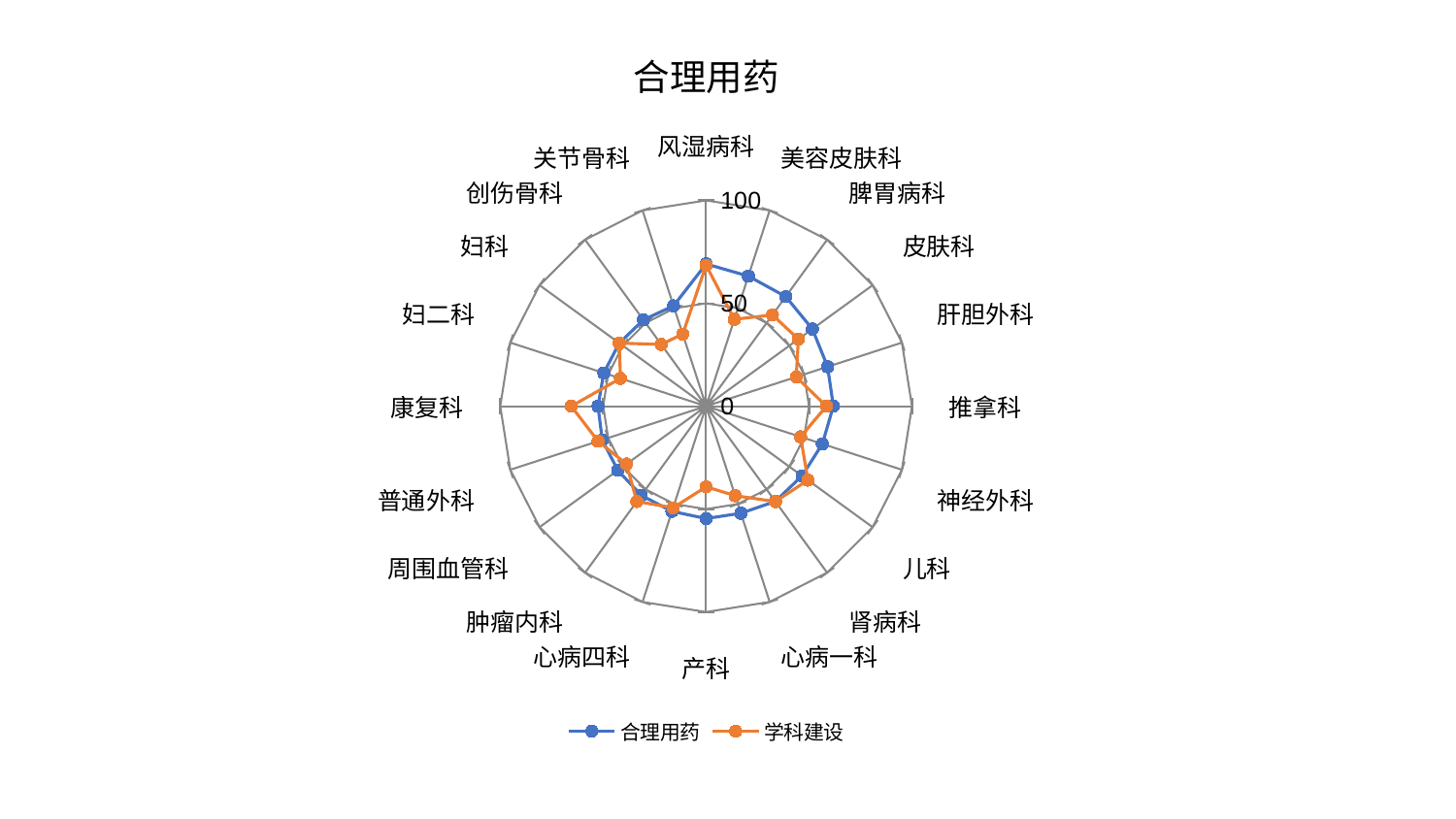

### Chart: 合理用药

| Category | 合理用药 | 学科建设 |
|---|---|---|
| 风湿病科 | 69.12510889335374 | 68.50464446876155 |
| 美容皮肤科 | 66.4554598282805 | 44.39856043284024 |
| 脾胃病科 | 65.80739859991965 | 54.803561979390196 |
| 皮肤科 | 63.80297714244776 | 55.41592009665221 |
| 肝胆外科 | 62.06260769868102 | 46.03983512745963 |
| 推拿科 | 61.812957157743476 | 58.42566568211225 |
| 神经外科 | 59.365191799352786 | 48.27346248459146 |
| 儿科 | 57.62578673024382 | 61.1405284127339 |
| 肾病科 | 57.19835130272283 | 57.29938231221842 |
| 心病一科 | 54.70035437405727 | 45.698671775362435 |
| 产科 | 54.61910903177639 | 39.191649950898075 |
| 心病四科 | 53.7278531749557 | 51.927026824776846 |
| 肿瘤内科 | 53.562052550284164 | 57.25614918566214 |
| 周围血管科 | 53.042674531048526 | 47.82729440312343 |
| 普通外科 | 53.030913289509456 | 55.16812178232467 |
| 康复科 | 52.5144704011449 | 65.49107960244348 |
| 妇二科 | 52.253450596394266 | 43.75489497813191 |
| 妇科 | 52.16279428599356 | 52.13195936767856 |
| 创伤骨科 | 51.83021400418505 | 37.121388948553665 |
| 关节骨科 | 51.2610869070681 | 36.83892823414928 |
43